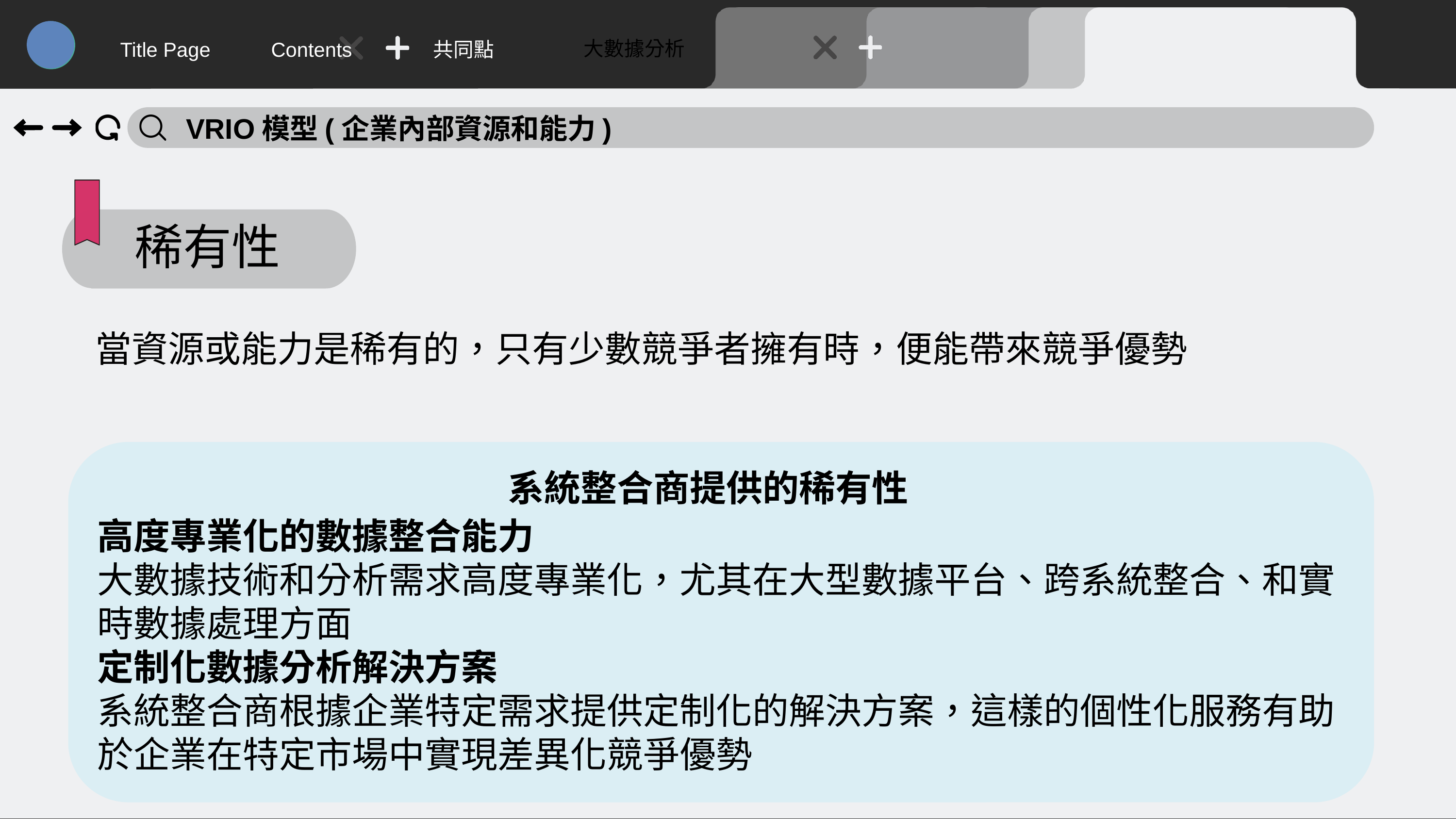

大數據分析
Title Page
Contents
共同點

VRIO模型(企業內部資源和能力)

稀有性
當資源或能力是稀有的，只有少數競爭者擁有時，便能帶來競爭優勢

系統整合商提供的稀有性
高度專業化的數據整合能力
大數據技術和分析需求高度專業化，尤其在大型數據平台、跨系統整合、和實時數據處理方面
定制化數據分析解決方案
系統整合商根據企業特定需求提供定制化的解決方案，這樣的個性化服務有助於企業在特定市場中實現差異化競爭優勢
32